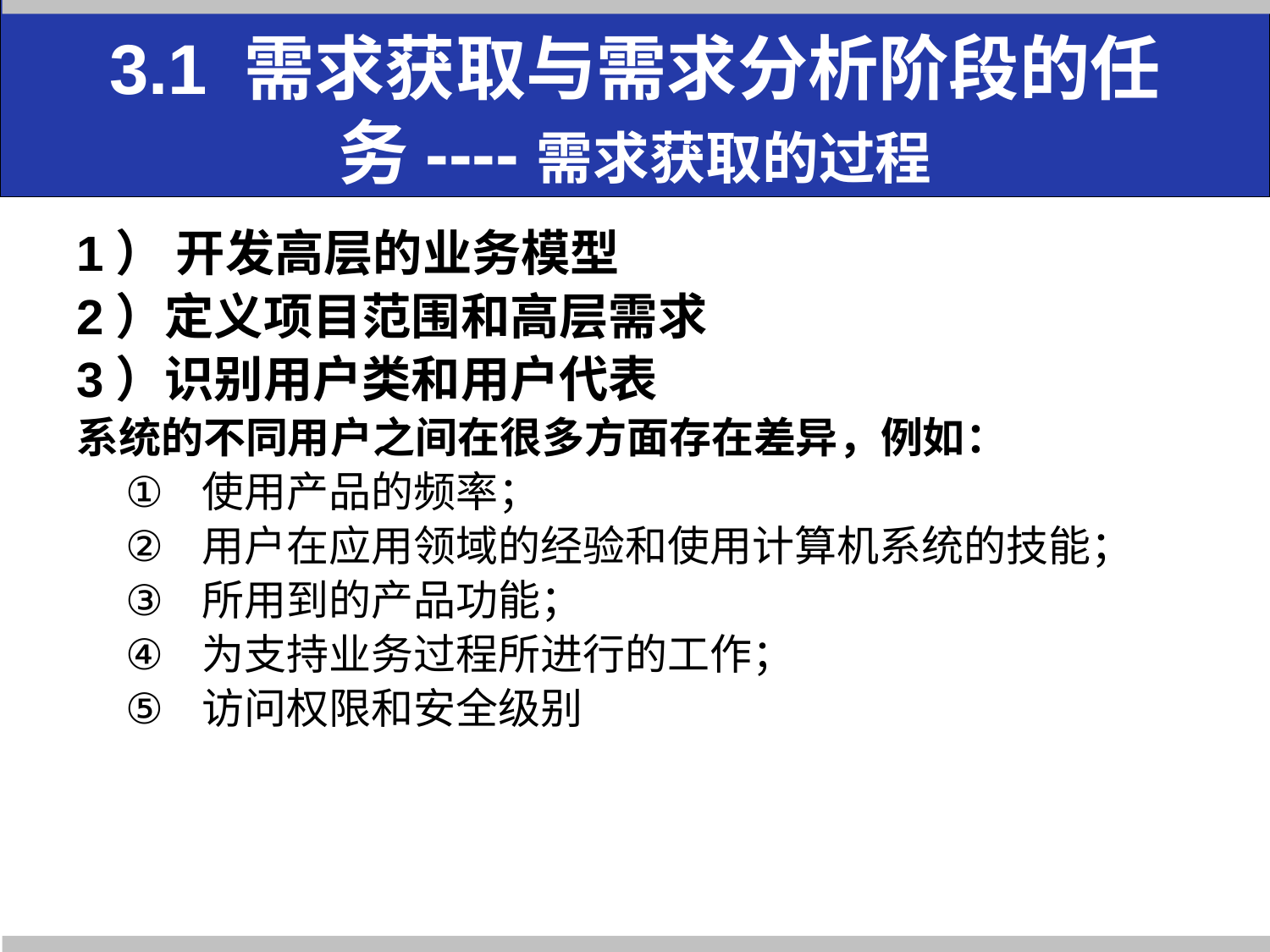

# 3.1 需求获取与需求分析阶段的任务----需求获取的过程
1） 开发高层的业务模型
2）定义项目范围和高层需求
3）识别用户类和用户代表
系统的不同用户之间在很多方面存在差异，例如：
使用产品的频率；
用户在应用领域的经验和使用计算机系统的技能；
所用到的产品功能；
为支持业务过程所进行的工作；
访问权限和安全级别
238